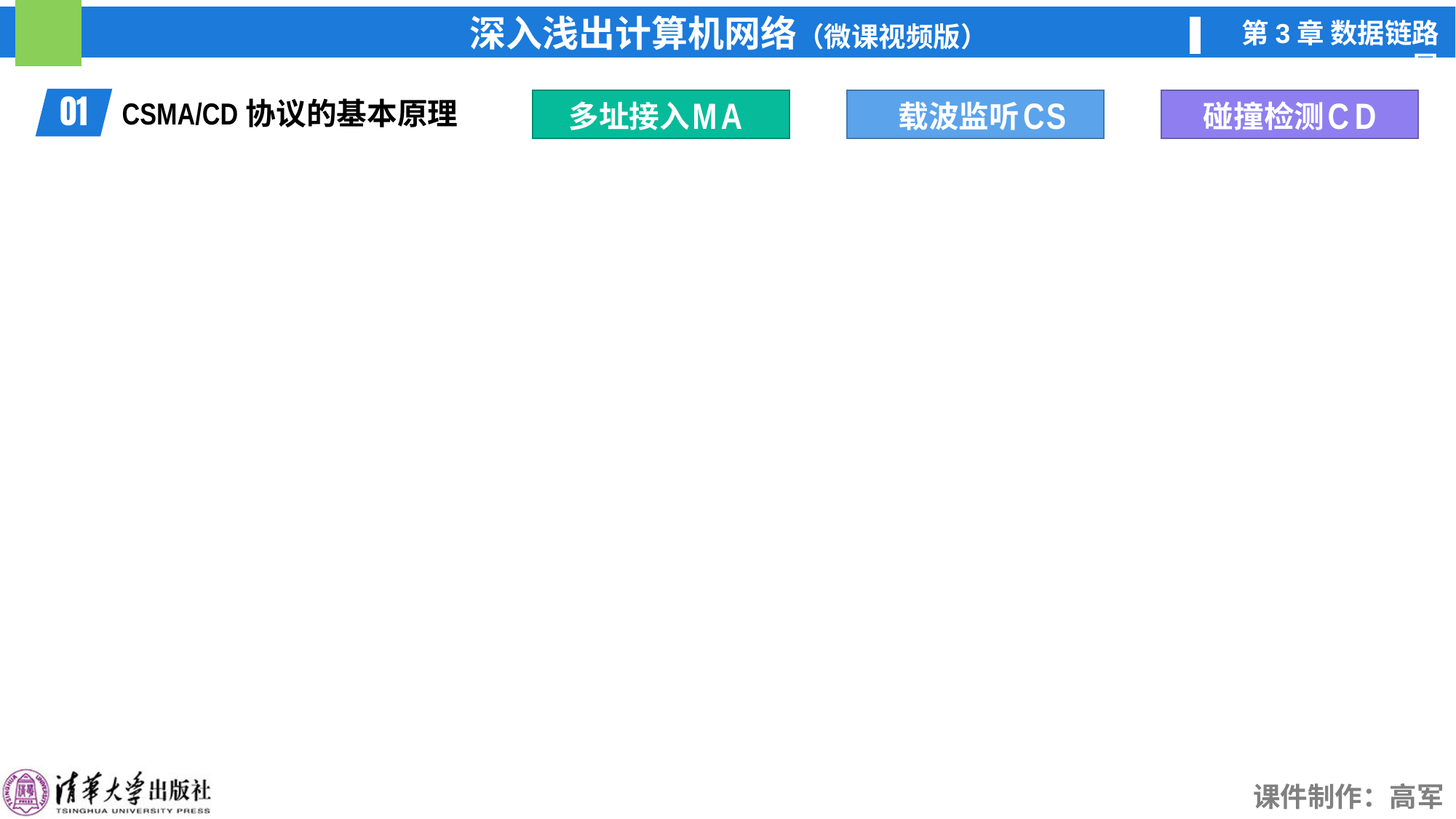

M
A
C
S
C
D
01
CSMA/CD协议的基本原理

多址接入
载波监听
碰撞检测